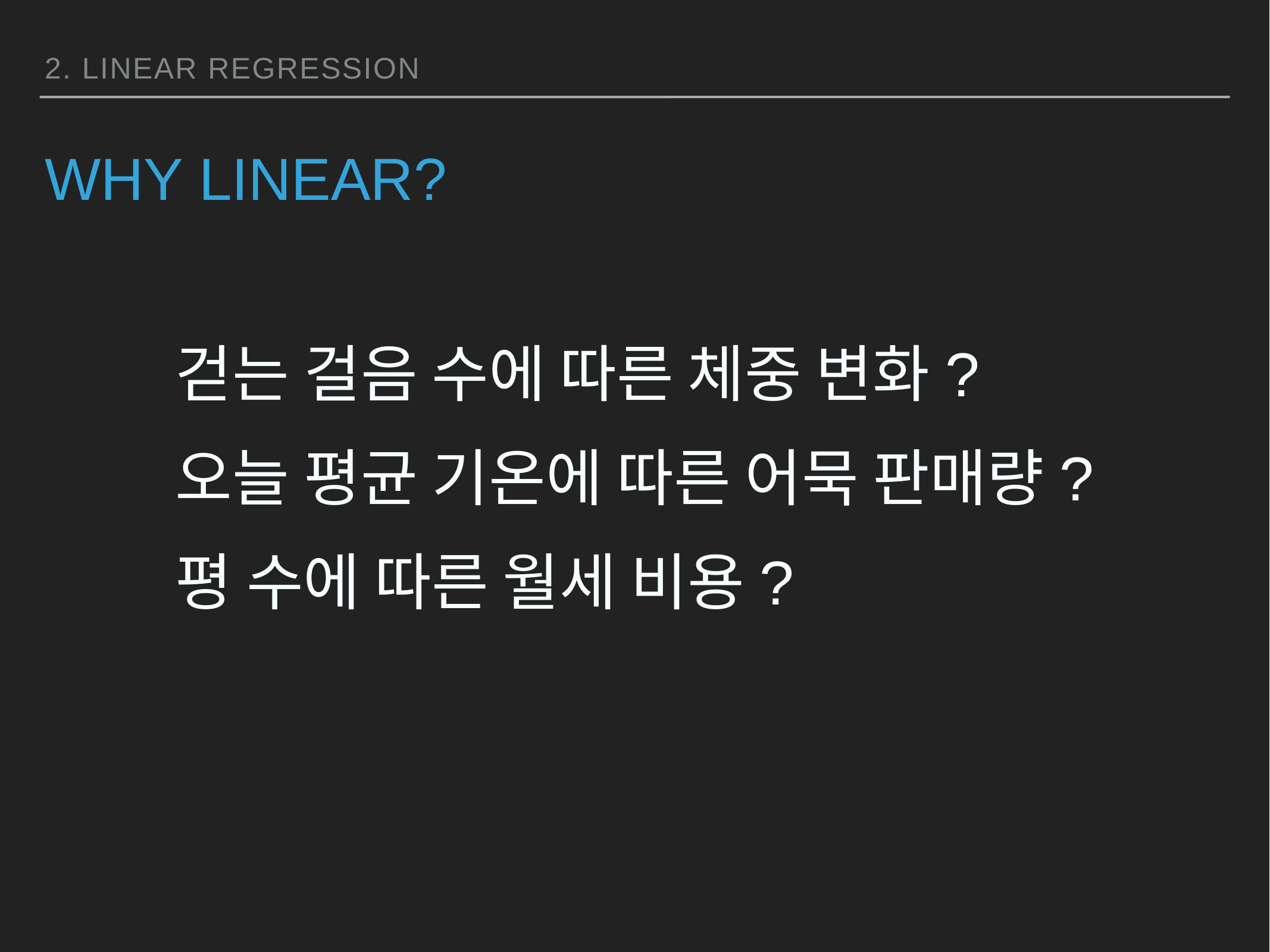

2. linear regression
# why linear?
걷는 걸음 수에 따른 체중 변화?
오늘 평균 기온에 따른 어묵 판매량?
평 수에 따른 월세 비용?